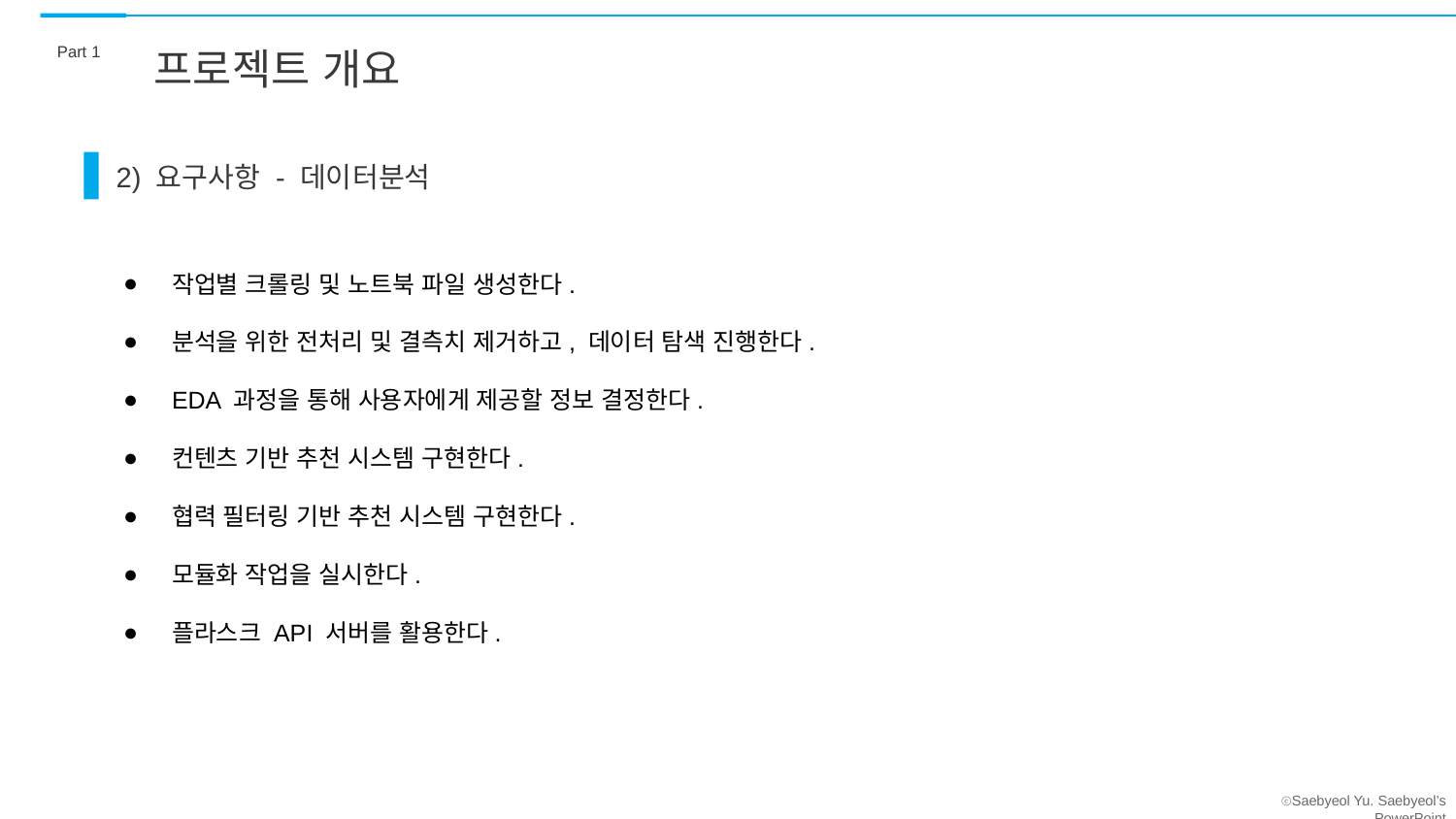

Part 1
프로젝트 개요

2) 요구사항 - 데이터분석
작업별 크롤링 및 노트북 파일 생성한다.
분석을 위한 전처리 및 결측치 제거하고, 데이터 탐색 진행한다.
EDA 과정을 통해 사용자에게 제공할 정보 결정한다.
컨텐츠 기반 추천 시스템 구현한다.
협력 필터링 기반 추천 시스템 구현한다.
모듈화 작업을 실시한다.
플라스크 API 서버를 활용한다.